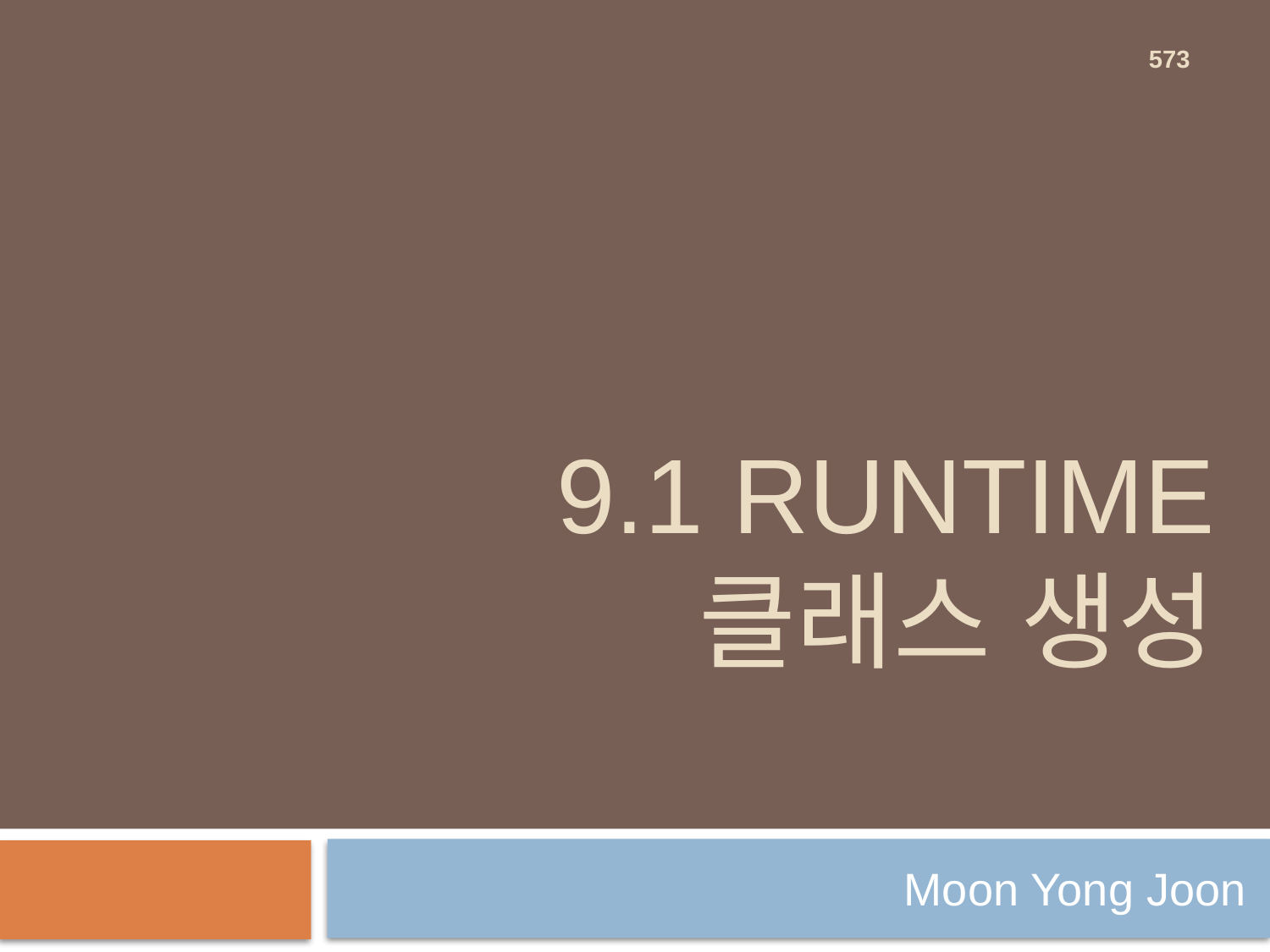

573
# 9.1 Runtime 클래스 생성
Moon Yong Joon